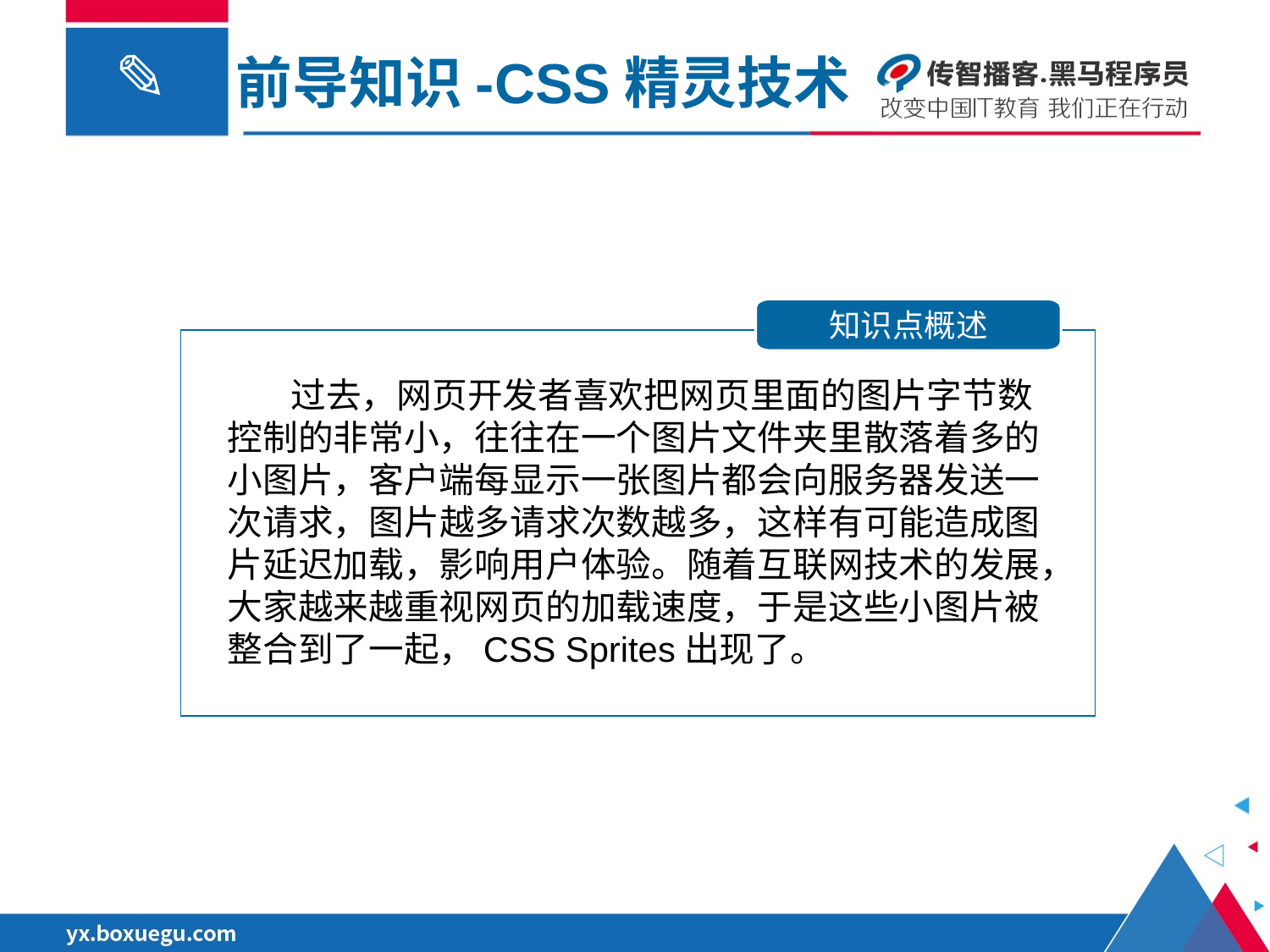

前导知识-CSS精灵技术
知识点概述

       过去，网页开发者喜欢把网页里面的图片字节数控制的非常小，往往在一个图片文件夹里散落着多的小图片，客户端每显示一张图片都会向服务器发送一次请求，图片越多请求次数越多，这样有可能造成图片延迟加载，影响用户体验。随着互联网技术的发展，大家越来越重视网页的加载速度，于是这些小图片被整合到了一起，CSS Sprites出现了。